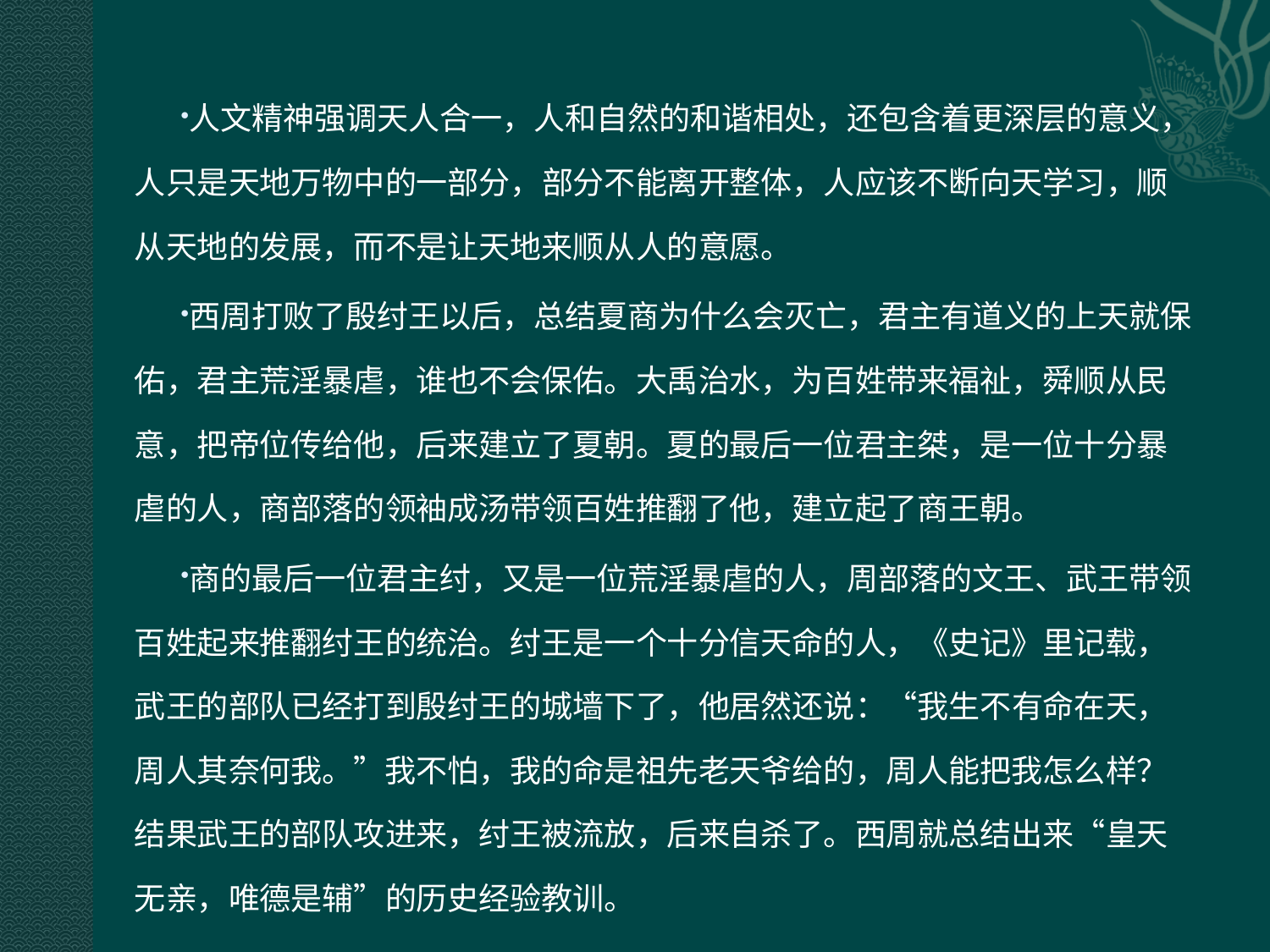

人文精神强调天人合一，人和自然的和谐相处，还包含着更深层的意义，人只是天地万物中的一部分，部分不能离开整体，人应该不断向天学习，顺从天地的发展，而不是让天地来顺从人的意愿。
西周打败了殷纣王以后，总结夏商为什么会灭亡，君主有道义的上天就保佑，君主荒淫暴虐，谁也不会保佑。大禹治水，为百姓带来福祉，舜顺从民意，把帝位传给他，后来建立了夏朝。夏的最后一位君主桀，是一位十分暴虐的人，商部落的领袖成汤带领百姓推翻了他，建立起了商王朝。
商的最后一位君主纣，又是一位荒淫暴虐的人，周部落的文王、武王带领百姓起来推翻纣王的统治。纣王是一个十分信天命的人，《史记》里记载，武王的部队已经打到殷纣王的城墙下了，他居然还说：“我生不有命在天，周人其奈何我。”我不怕，我的命是祖先老天爷给的，周人能把我怎么样？结果武王的部队攻进来，纣王被流放，后来自杀了。西周就总结出来“皇天无亲，唯德是辅”的历史经验教训。